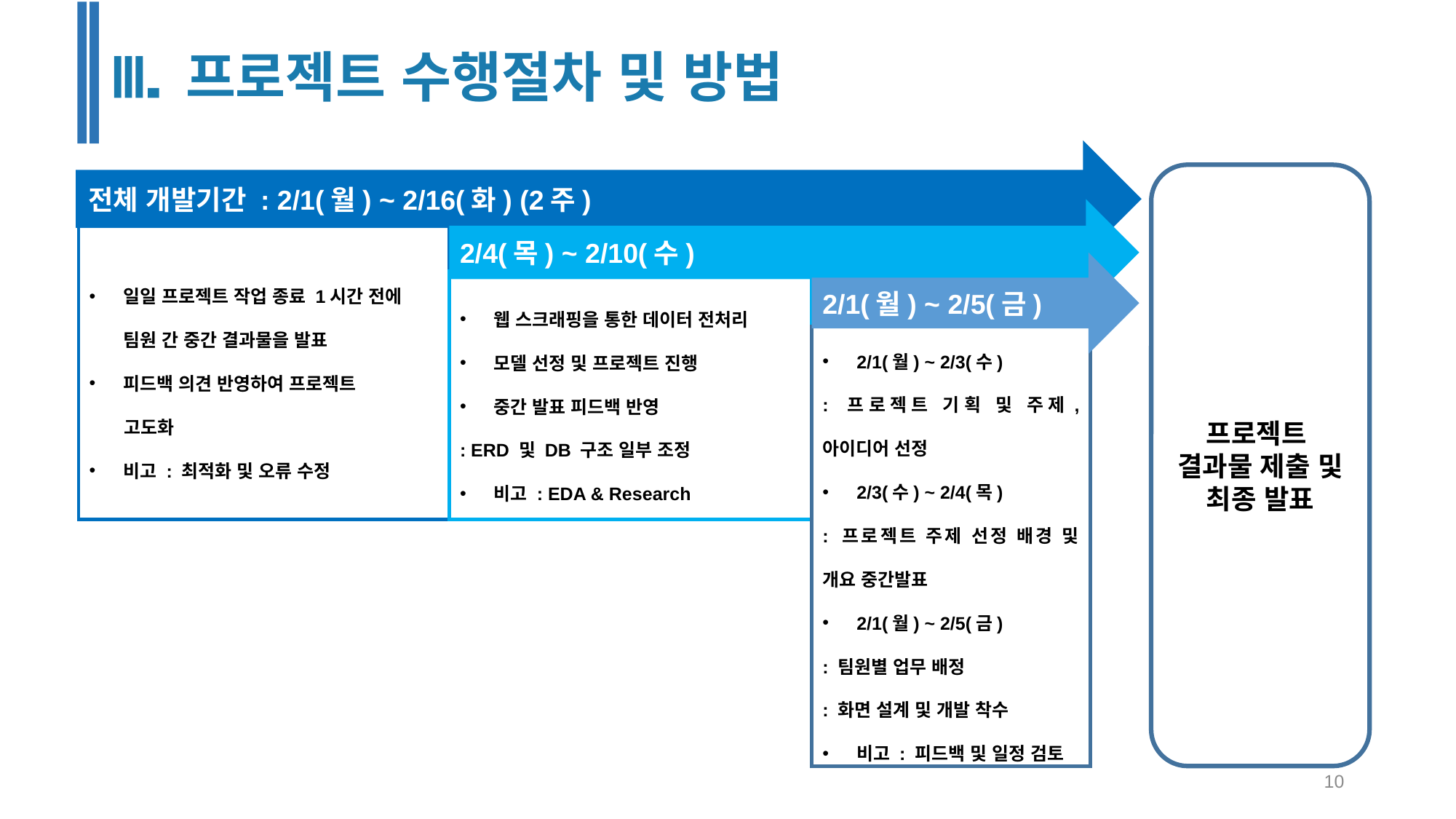

Ⅲ. 프로젝트 수행절차 및 방법
전체 개발기간 : 2/1(월) ~ 2/16(화) (2주)
2/4(목) ~ 2/10(수)
일일 프로젝트 작업 종료 1시간 전에 팀원 간 중간 결과물을 발표
피드백 의견 반영하여 프로젝트
      고도화
비고 : 최적화 및 오류 수정
2/1(월) ~ 2/5(금)
웹 스크래핑을 통한 데이터 전처리
모델 선정 및 프로젝트 진행
중간 발표 피드백 반영
: ERD 및 DB 구조 일부 조정
비고 : EDA & Research
2/1(월) ~ 2/3(수)
: 프로젝트 기획 및 주제, 아이디어 선정
2/3(수) ~ 2/4(목)
: 프로젝트 주제 선정 배경 및 개요 중간발표
2/1(월) ~ 2/5(금)
: 팀원별 업무 배정
: 화면 설계 및 개발 착수
비고 : 피드백 및 일정 검토
프로젝트
결과물 제출 및 최종 발표
10